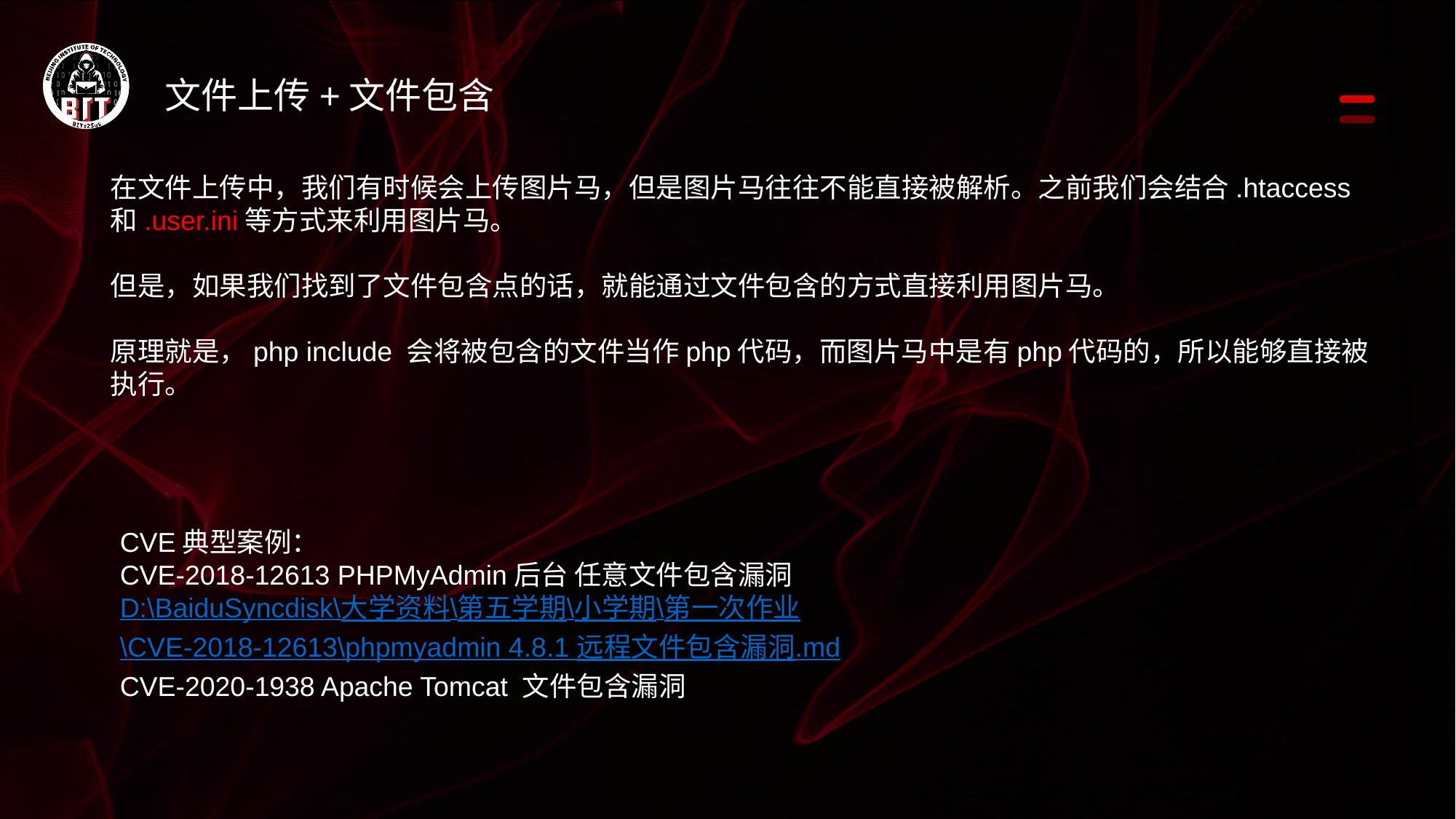

文件上传+文件包含
在文件上传中，我们有时候会上传图片马，但是图片马往往不能直接被解析。之前我们会结合.htaccess和.user.ini等方式来利用图片马。

但是，如果我们找到了文件包含点的话，就能通过文件包含的方式直接利用图片马。

原理就是，php include 会将被包含的文件当作php代码，而图片马中是有php代码的，所以能够直接被执行。
CVE典型案例：
CVE-2018-12613 PHPMyAdmin后台 任意文件包含漏洞
D:\BaiduSyncdisk\大学资料\第五学期\小学期\第一次作业\CVE-2018-12613\phpmyadmin 4.8.1 远程文件包含漏洞.md
CVE-2020-1938 Apache Tomcat 文件包含漏洞